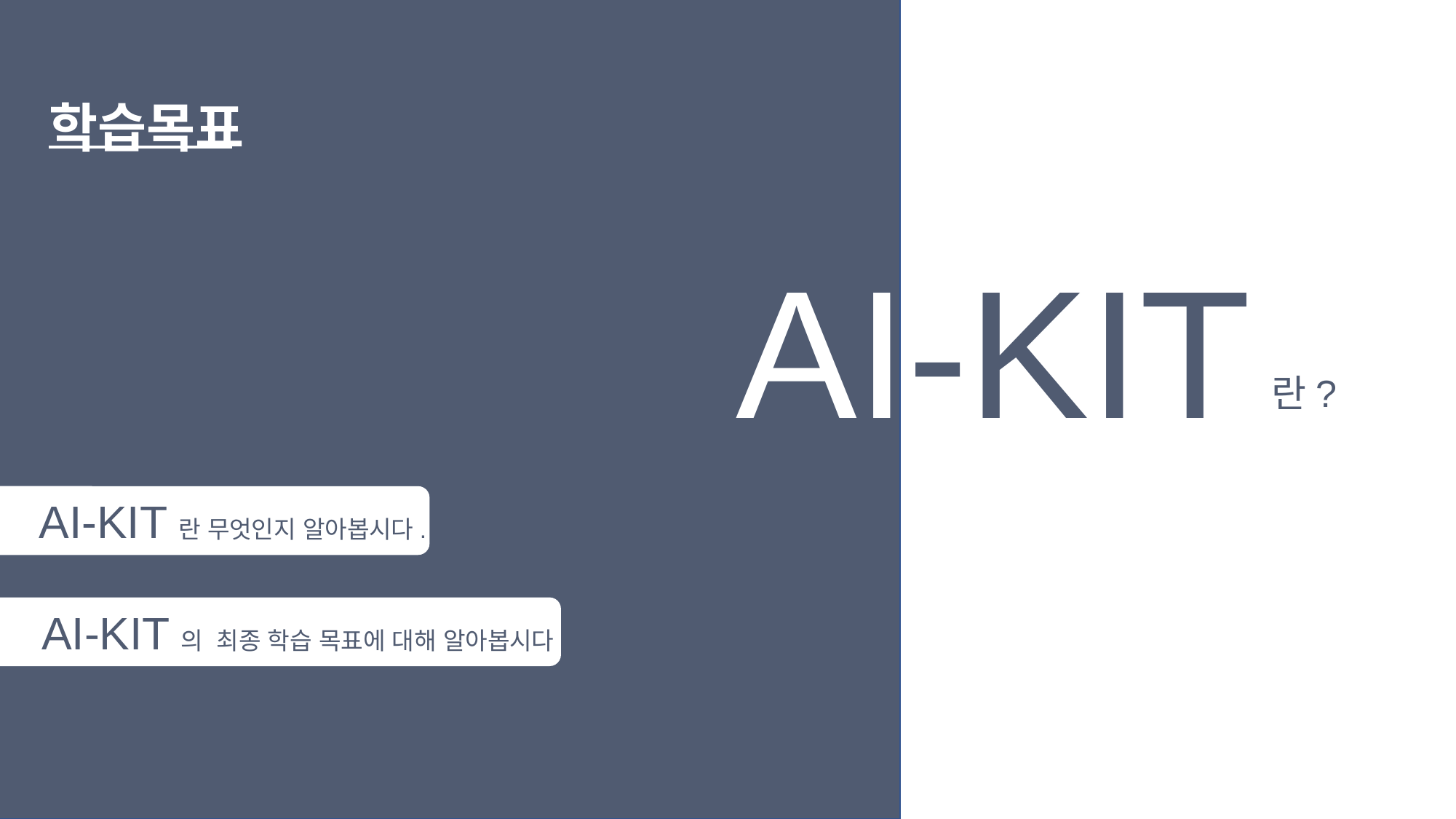

학습목표
AI-KIT
란?

AI-KIT란 무엇인지 알아봅시다.

AI-KIT의  최종 학습 목표에 대해 알아봅시다.